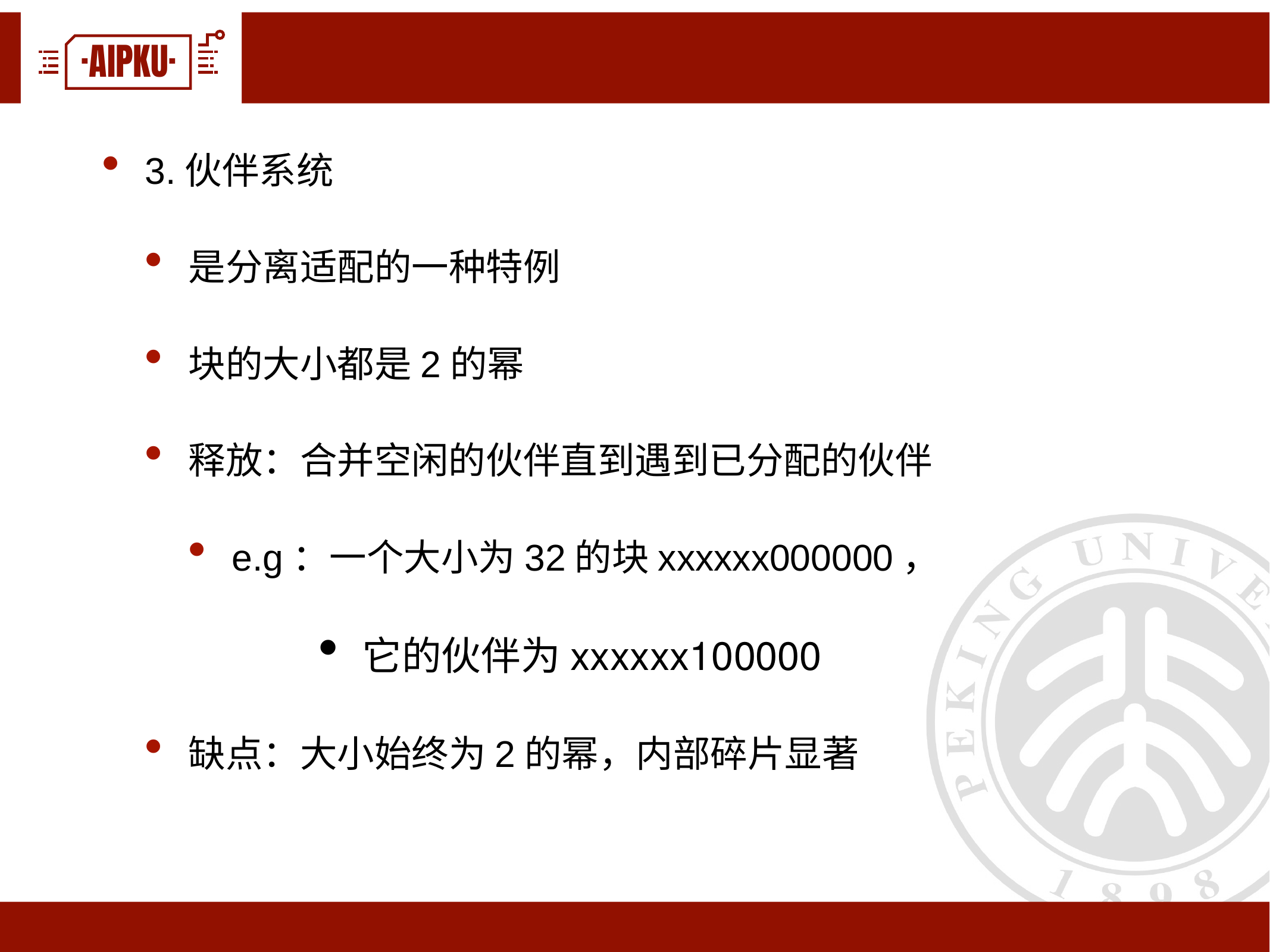

#
3.伙伴系统
是分离适配的一种特例
块的大小都是2的幂
释放：合并空闲的伙伴直到遇到已分配的伙伴
e.g：一个大小为32的块xxxxxx000000，
它的伙伴为xxxxxx100000
缺点：大小始终为2的幂，内部碎片显著